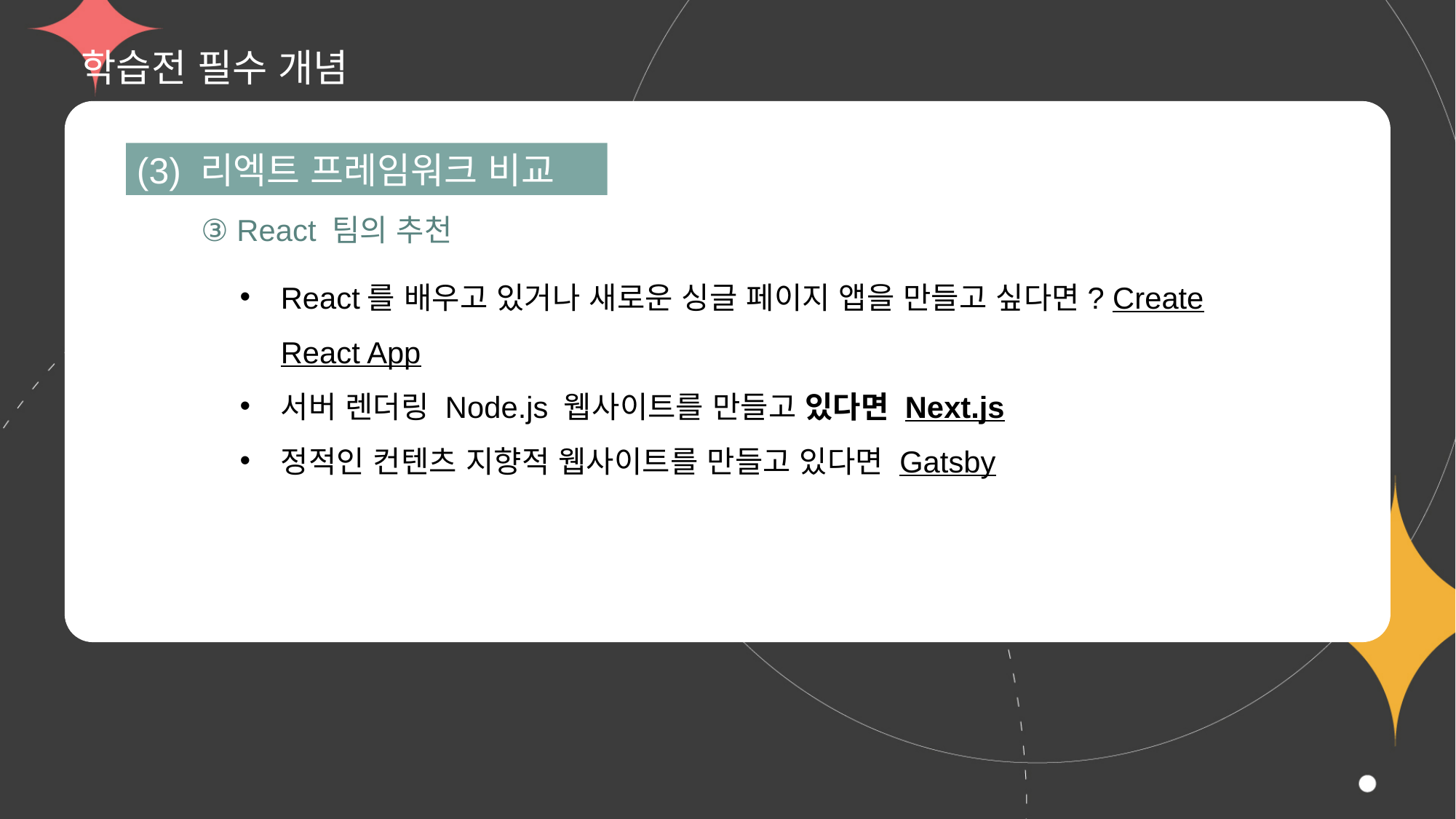

# 학습전 필수 개념
(3) 리엑트 프레임워크 비교
③ React 팀의 추천
React를 배우고 있거나 새로운 싱글 페이지 앱을 만들고 싶다면? Create React App
서버 렌더링 Node.js 웹사이트를 만들고 있다면 Next.js
정적인 컨텐츠 지향적 웹사이트를 만들고 있다면 Gatsby